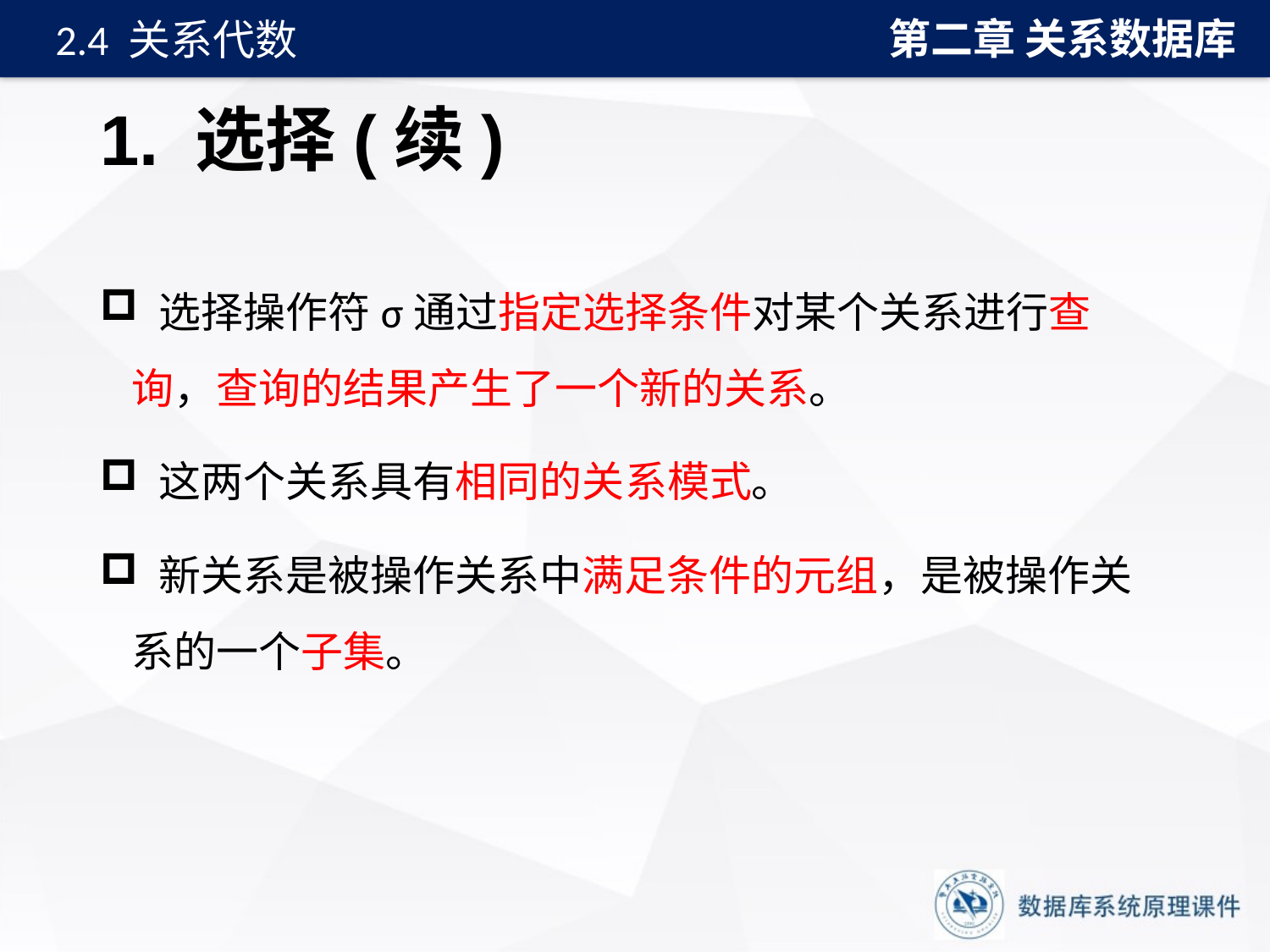

第二章 关系数据库
2.4 关系代数
# 1. 选择(续)
 选择操作符σ通过指定选择条件对某个关系进行查询，查询的结果产生了一个新的关系。
 这两个关系具有相同的关系模式。
 新关系是被操作关系中满足条件的元组，是被操作关系的一个子集。